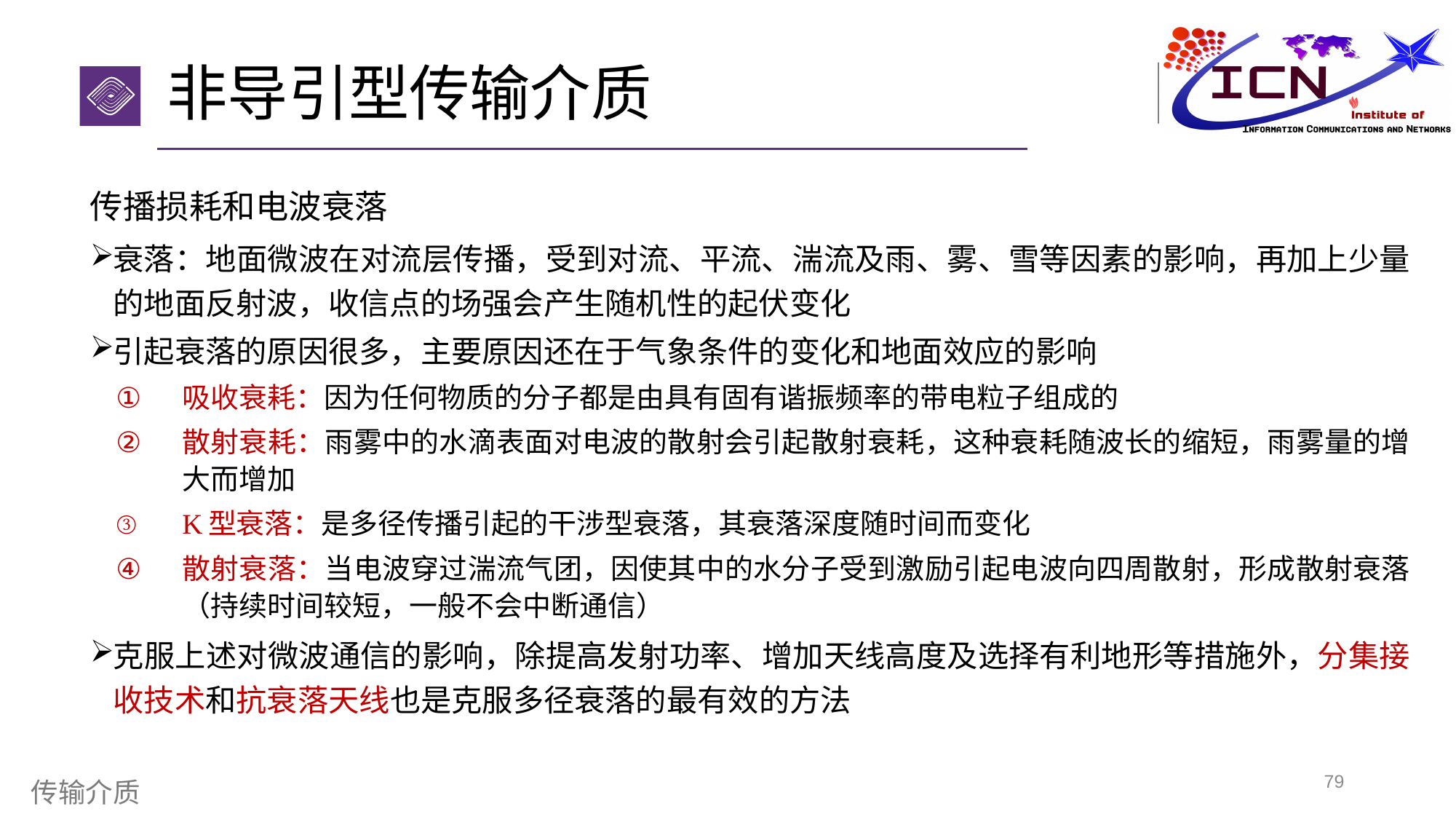

# 非导引型传输介质
传播损耗和电波衰落
衰落：地面微波在对流层传播，受到对流、平流、湍流及雨、雾、雪等因素的影响，再加上少量的地面反射波，收信点的场强会产生随机性的起伏变化
引起衰落的原因很多，主要原因还在于气象条件的变化和地面效应的影响
吸收衰耗：因为任何物质的分子都是由具有固有谐振频率的带电粒子组成的
散射衰耗：雨雾中的水滴表面对电波的散射会引起散射衰耗，这种衰耗随波长的缩短，雨雾量的增大而增加
K型衰落：是多径传播引起的干涉型衰落，其衰落深度随时间而变化
散射衰落：当电波穿过湍流气团，因使其中的水分子受到激励引起电波向四周散射，形成散射衰落（持续时间较短，一般不会中断通信）
克服上述对微波通信的影响，除提高发射功率、增加天线高度及选择有利地形等措施外，分集接收技术和抗衰落天线也是克服多径衰落的最有效的方法
79
传输介质